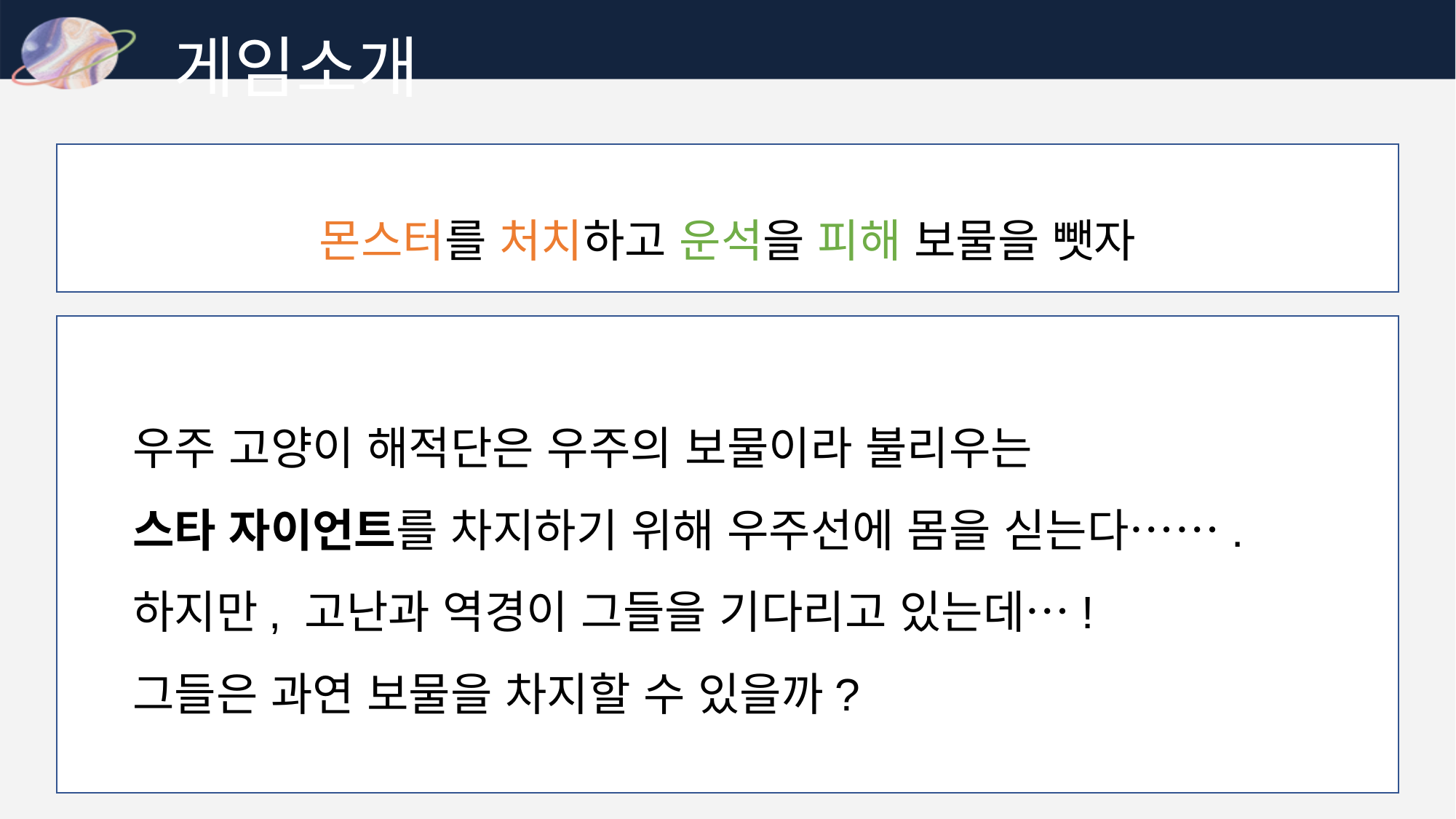

게임소개

몬스터를 처치하고 운석을 피해 보물을 뺏자

우주 고양이 해적단은 우주의 보물이라 불리우는
스타 자이언트를 차지하기 위해 우주선에 몸을 싣는다…….
하지만, 고난과 역경이 그들을 기다리고 있는데…!
그들은 과연 보물을 차지할 수 있을까?